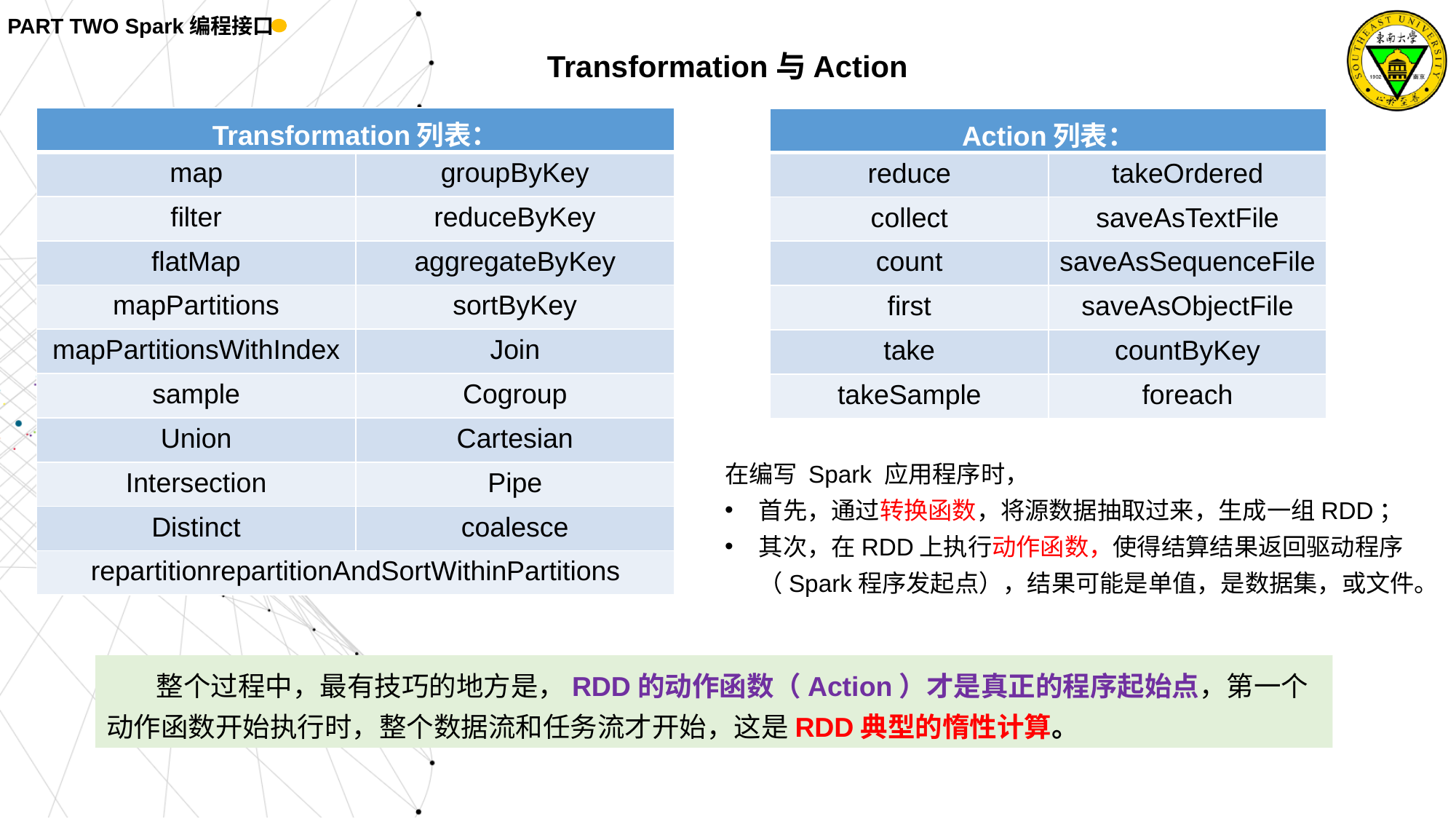

PART TWO Spark编程接口

Transformation与Action
| Transformation列表： |  |
| --- | --- |
| map | groupByKey |
| filter | reduceByKey |
| flatMap | aggregateByKey |
| mapPartitions | sortByKey |
| mapPartitionsWithIndex | Join |
| sample | Cogroup |
| Union | Cartesian |
| Intersection | Pipe |
| Distinct | coalesce |
| repartitionrepartitionAndSortWithinPartitions |  |
| Action列表： |  |
| --- | --- |
| reduce | takeOrdered |
| collect | saveAsTextFile |
| count | saveAsSequenceFile |
| first | saveAsObjectFile |
| take | countByKey |
| takeSample | foreach |
在编写 Spark 应用程序时，
首先，通过转换函数，将源数据抽取过来，生成一组RDD；
其次，在RDD上执行动作函数，使得结算结果返回驱动程序（Spark程序发起点），结果可能是单值，是数据集，或文件。
       整个过程中，最有技巧的地方是，RDD的动作函数（Action）才是真正的程序起始点，第一个动作函数开始执行时，整个数据流和任务流才开始，这是RDD典型的惰性计算。